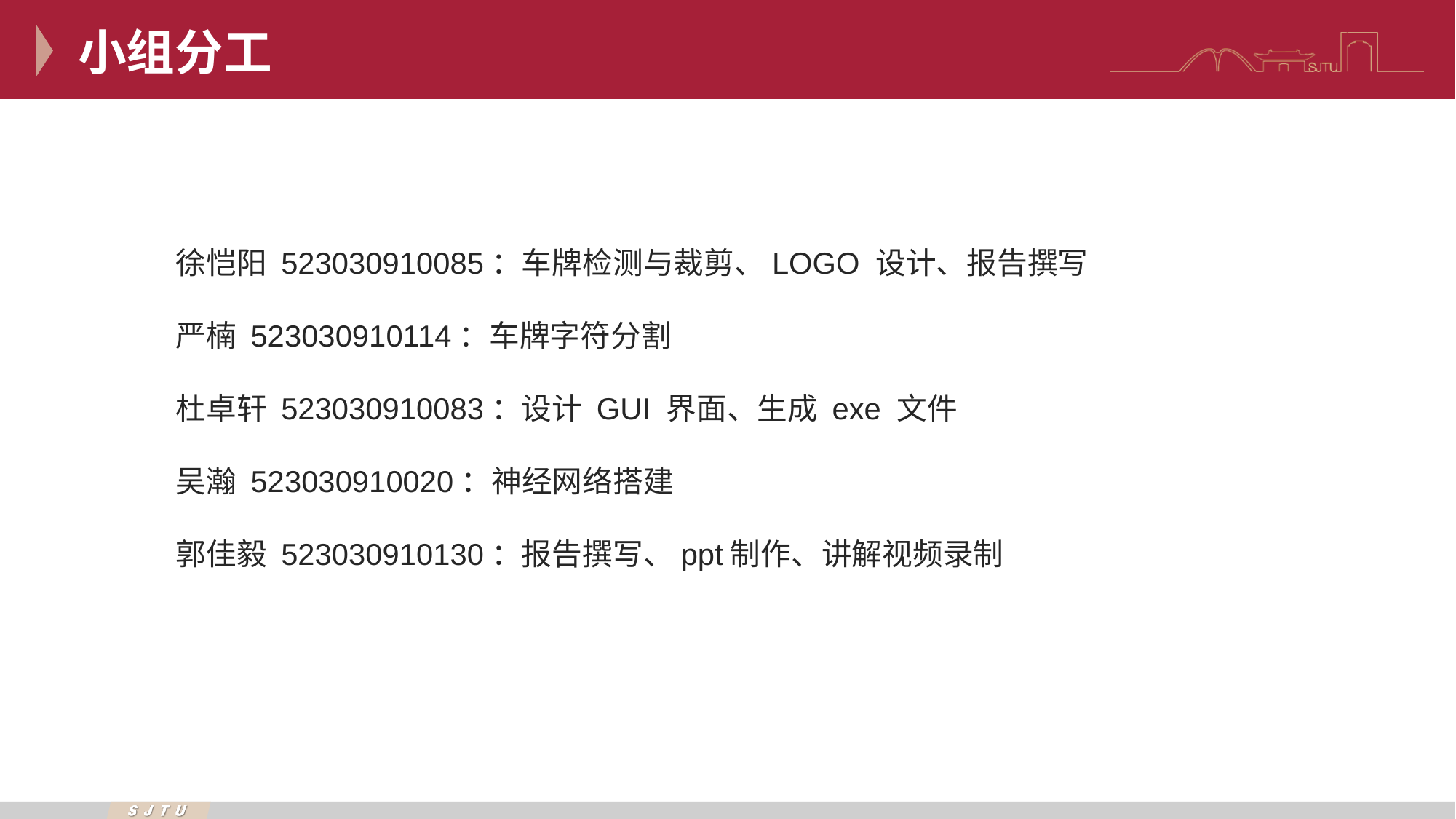

小组分工
徐恺阳 523030910085：车牌检测与裁剪、LOGO 设计、报告撰写

严楠 523030910114：车牌字符分割

杜卓轩 523030910083：设计 GUI 界面、生成 exe 文件

吴瀚 523030910020：神经网络搭建

郭佳毅 523030910130：报告撰写、ppt制作、讲解视频录制
3